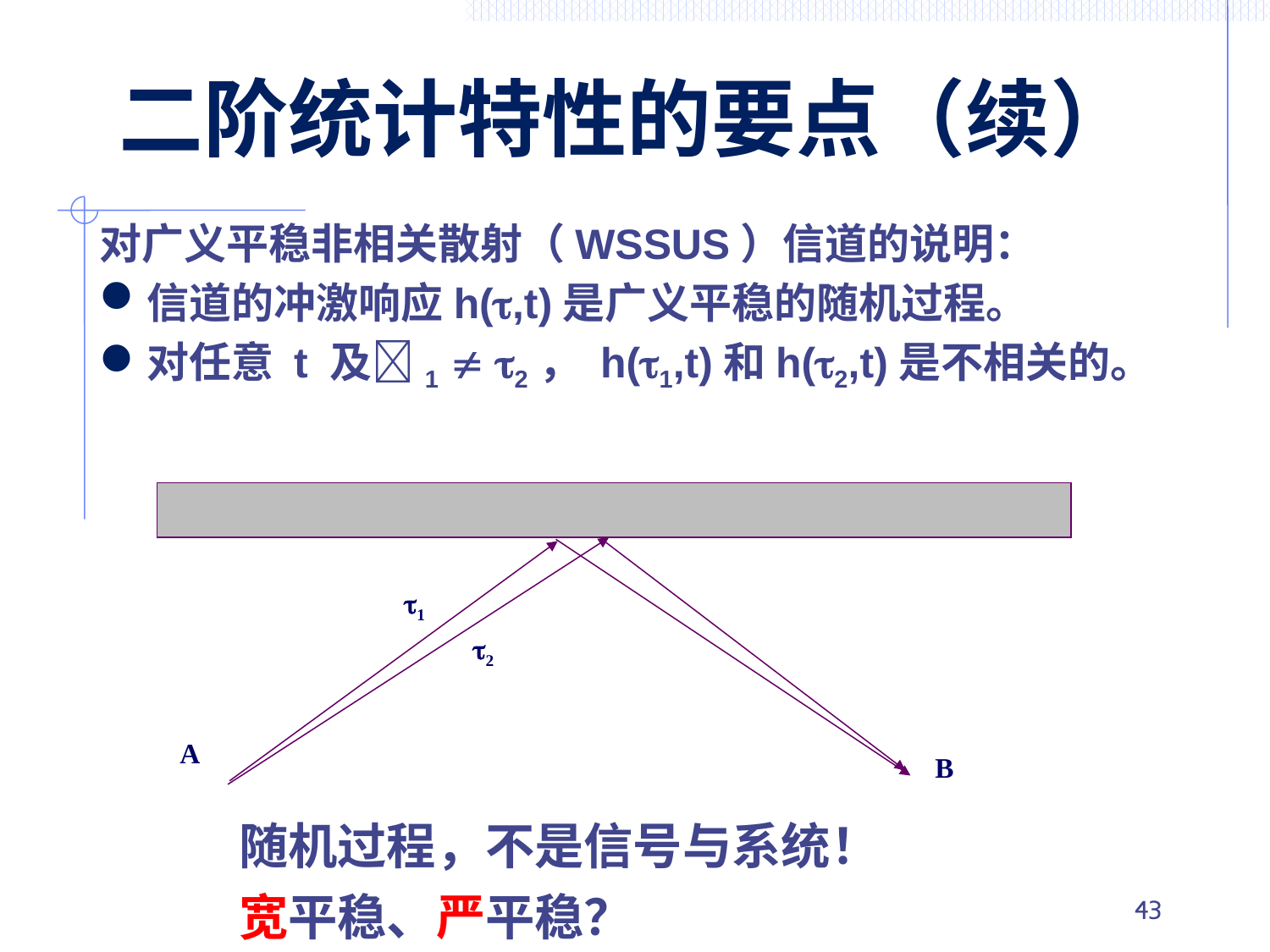

# 二阶统计特性的要点（续）
对广义平稳非相关散射（WSSUS）信道的说明：
信道的冲激响应h(τ,t)是广义平稳的随机过程。
对任意 t 及τ1 ≠ τ2， h(τ1,t)和h(τ2,t)是不相关的。

τ1
τ2
A
B
随机过程，不是信号与系统！
宽平稳、严平稳？
43